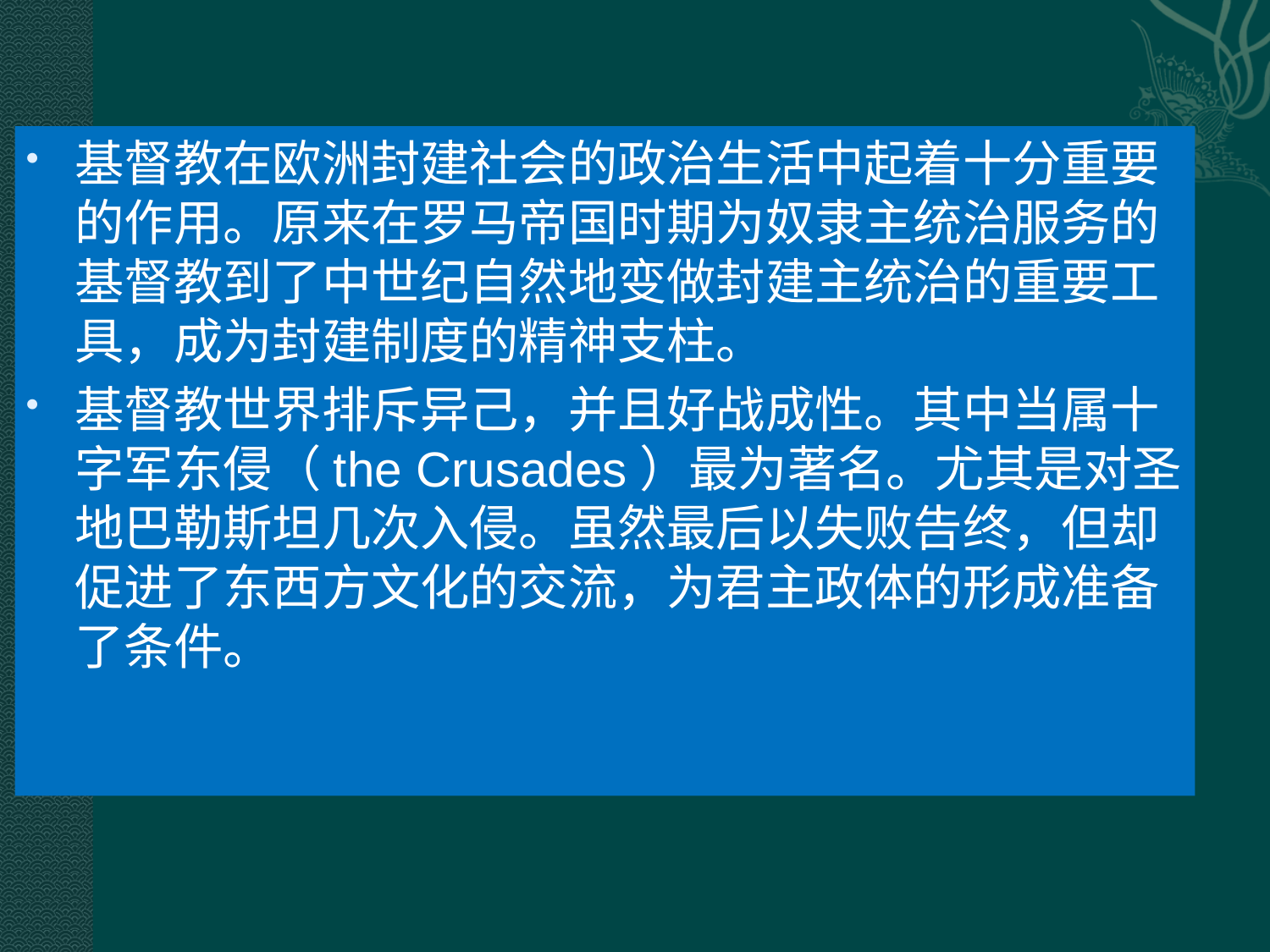

基督教在欧洲封建社会的政治生活中起着十分重要的作用。原来在罗马帝国时期为奴隶主统治服务的基督教到了中世纪自然地变做封建主统治的重要工具，成为封建制度的精神支柱。
基督教世界排斥异己，并且好战成性。其中当属十字军东侵（the Crusades）最为著名。尤其是对圣地巴勒斯坦几次入侵。虽然最后以失败告终，但却促进了东西方文化的交流，为君主政体的形成准备了条件。